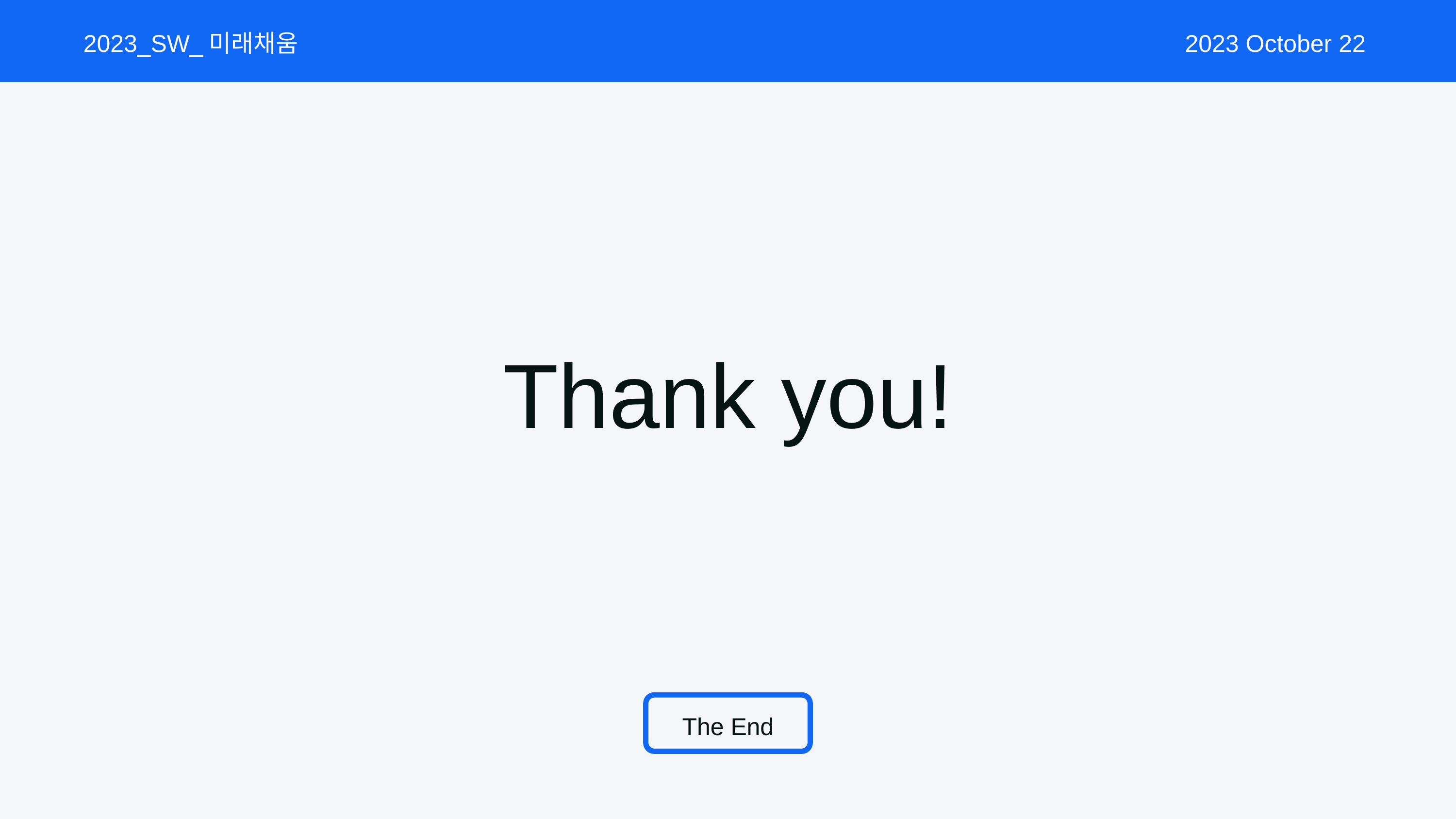

2023_SW_미래채움
 2023 October 22
Thank you!

The End